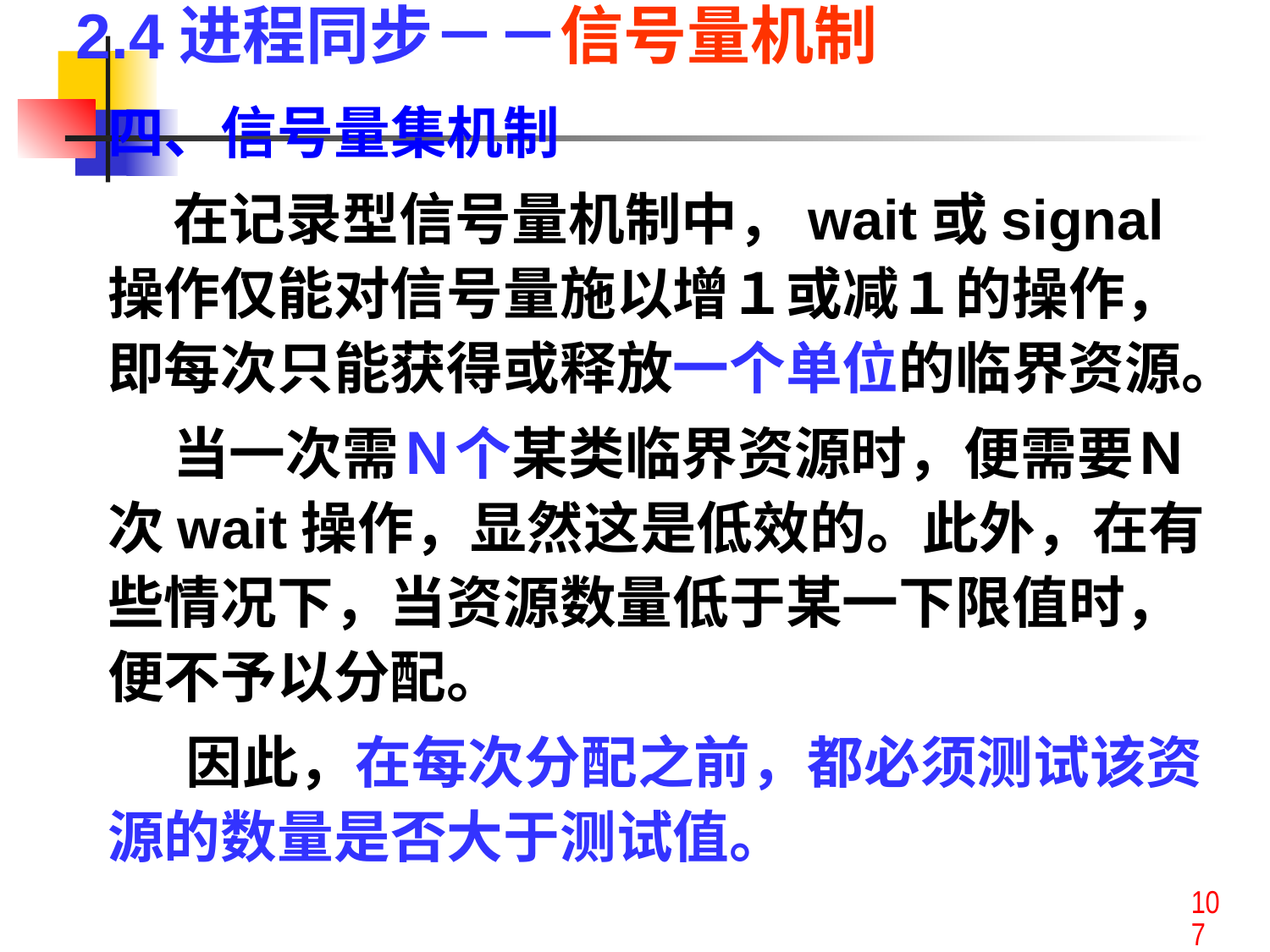

2.4进程同步－－信号量机制
四、信号量集机制
    在记录型信号量机制中，wait或signal操作仅能对信号量施以增１或减１的操作，即每次只能获得或释放一个单位的临界资源。
    当一次需Ｎ个某类临界资源时，便需要Ｎ次wait操作，显然这是低效的。此外，在有些情况下，当资源数量低于某一下限值时，便不予以分配。
     因此，在每次分配之前，都必须测试该资源的数量是否大于测试值。
107